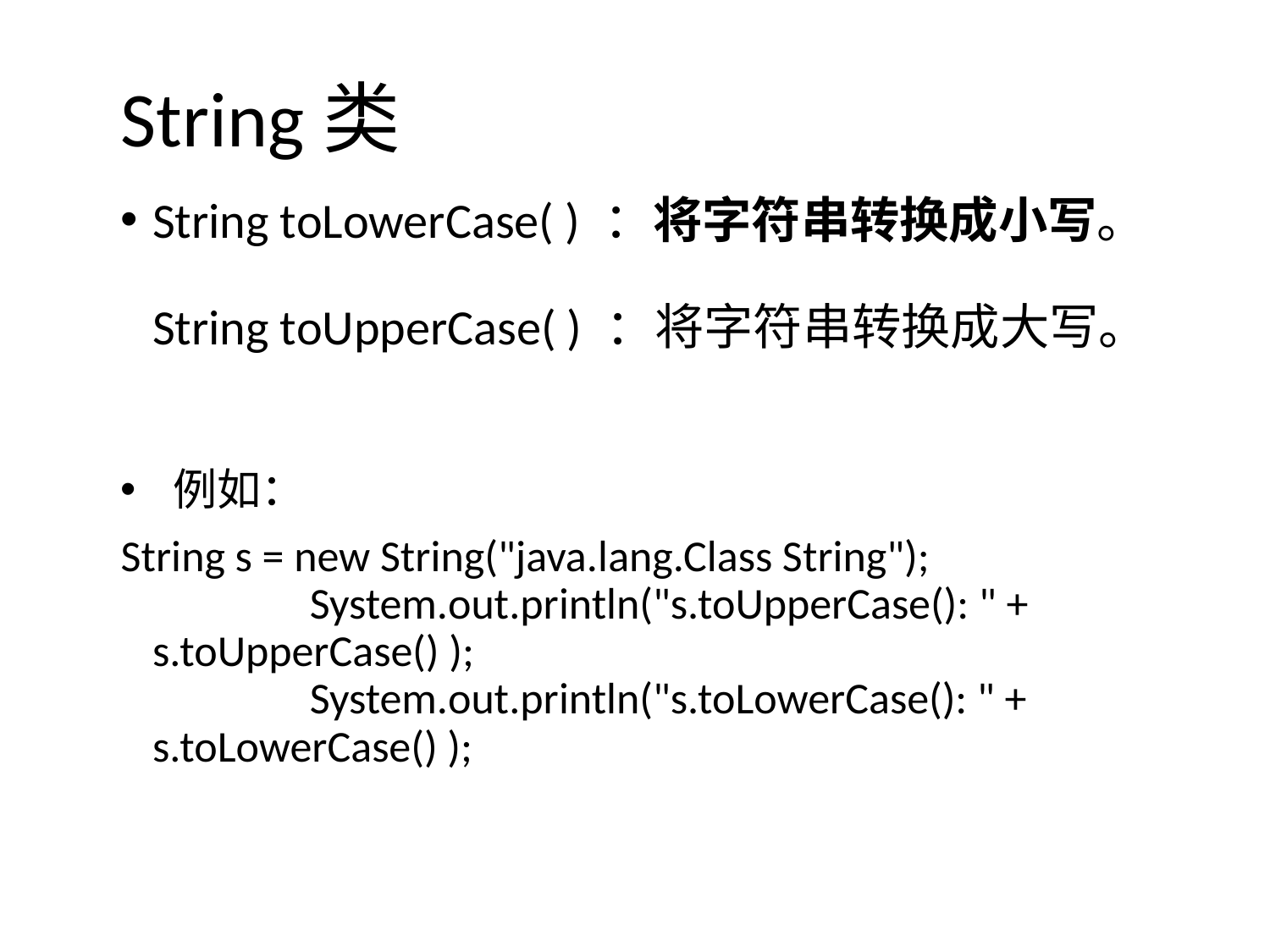

String类
String toLowerCase( ) ：将字符串转换成小写。
String toUpperCase( ) ：将字符串转换成大写。
 例如：
String s = new String("java.lang.Class String");
             System.out.println("s.toUpperCase(): " + s.toUpperCase() );
             System.out.println("s.toLowerCase(): " + s.toLowerCase() );